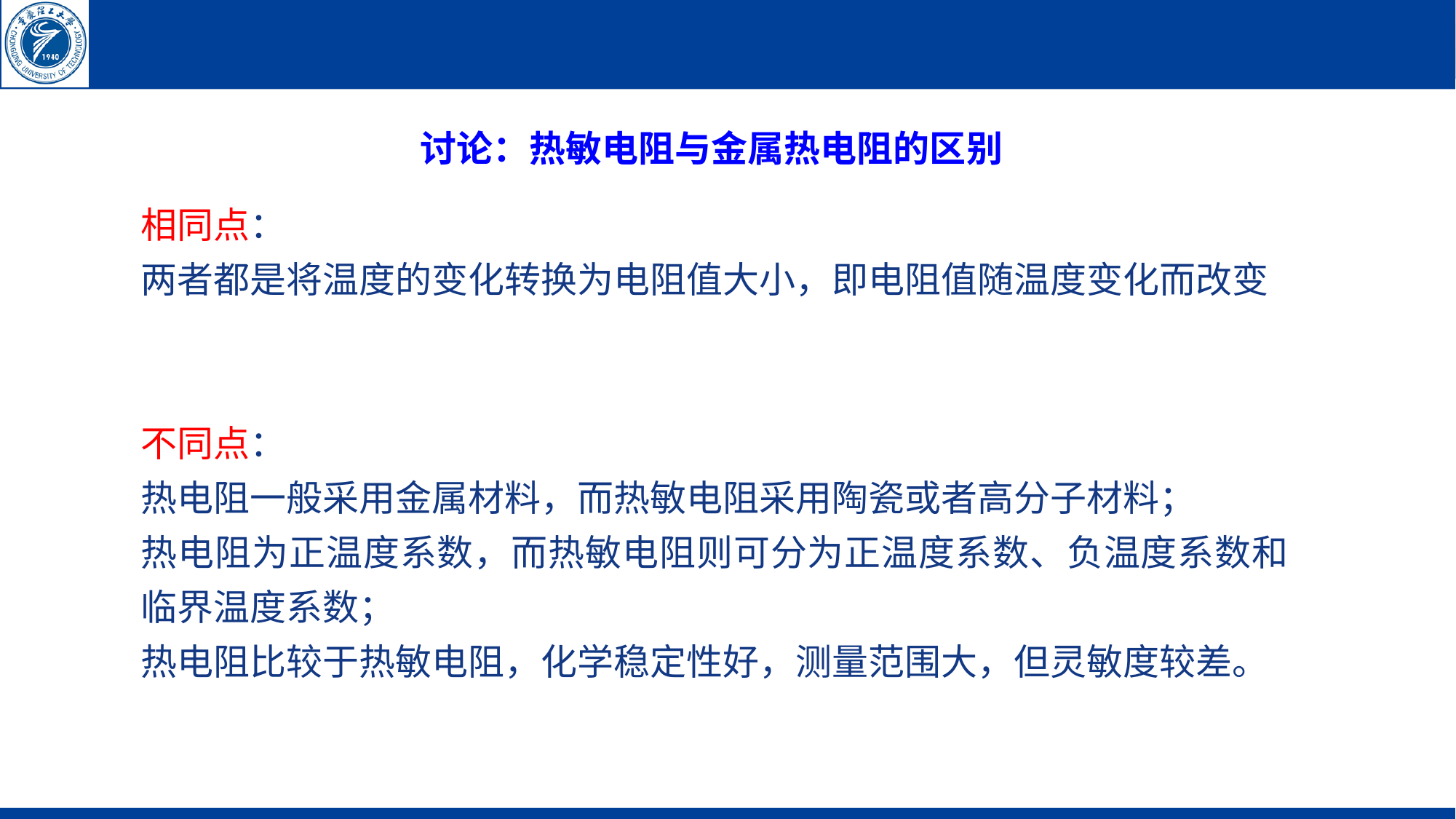

讨论：热敏电阻与金属热电阻的区别

相同点：
两者都是将温度的变化转换为电阻值大小，即电阻值随温度变化而改变

不同点：
热电阻一般采用金属材料，而热敏电阻采用陶瓷或者高分子材料；
热电阻为正温度系数，而热敏电阻则可分为正温度系数、负温度系数和临界温度系数；
热电阻比较于热敏电阻，化学稳定性好，测量范围大，但灵敏度较差。

11:37 AM
46